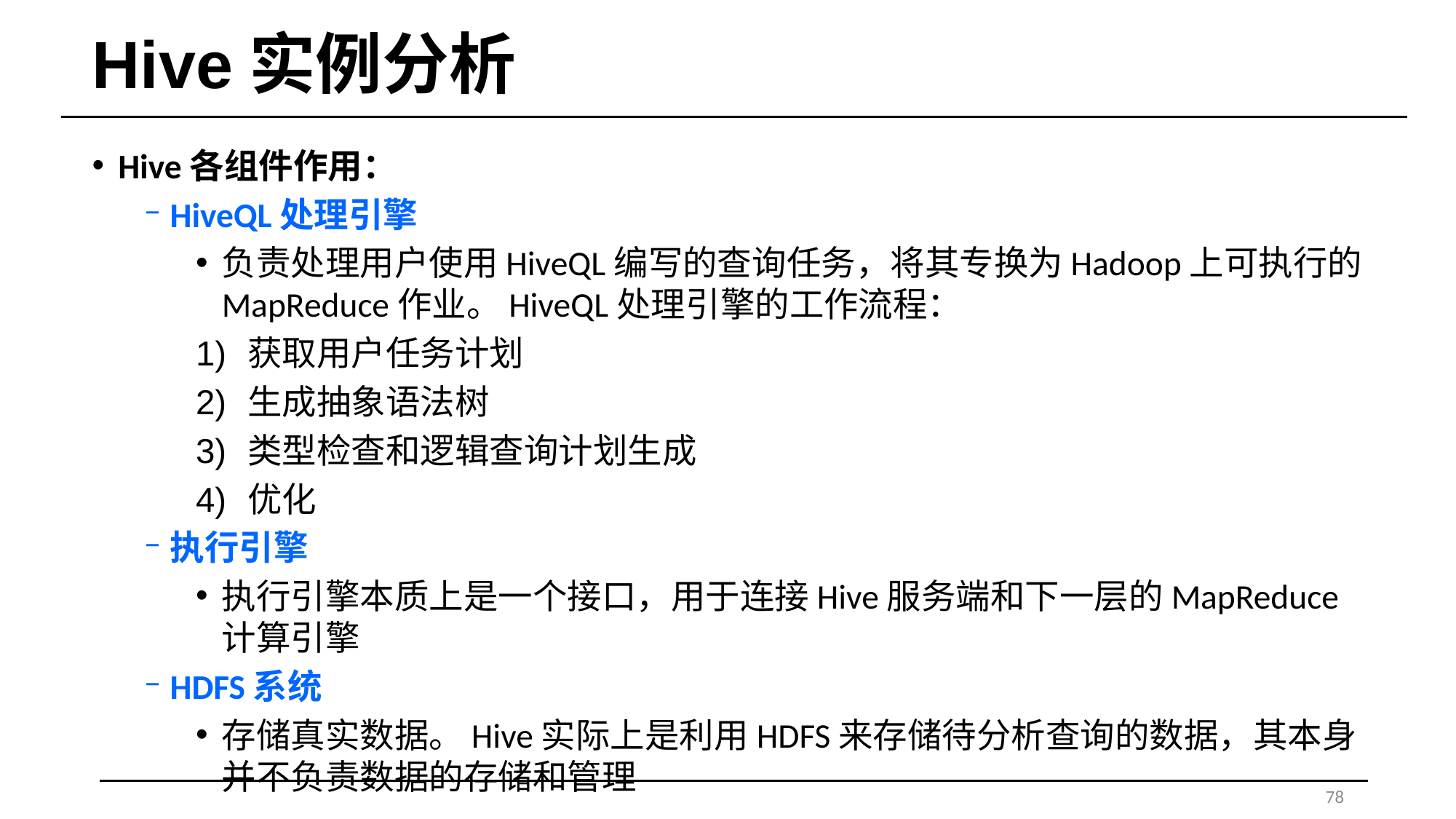

# Hive实例分析
Hive各组件作用：
HiveQL处理引擎
负责处理用户使用HiveQL编写的查询任务，将其专换为Hadoop上可执行的MapReduce作业。HiveQL处理引擎的工作流程：
获取用户任务计划
生成抽象语法树
类型检查和逻辑查询计划生成
优化
执行引擎
执行引擎本质上是一个接口，用于连接Hive服务端和下一层的MapReduce计算引擎
HDFS系统
存储真实数据。Hive实际上是利用HDFS来存储待分析查询的数据，其本身并不负责数据的存储和管理
78